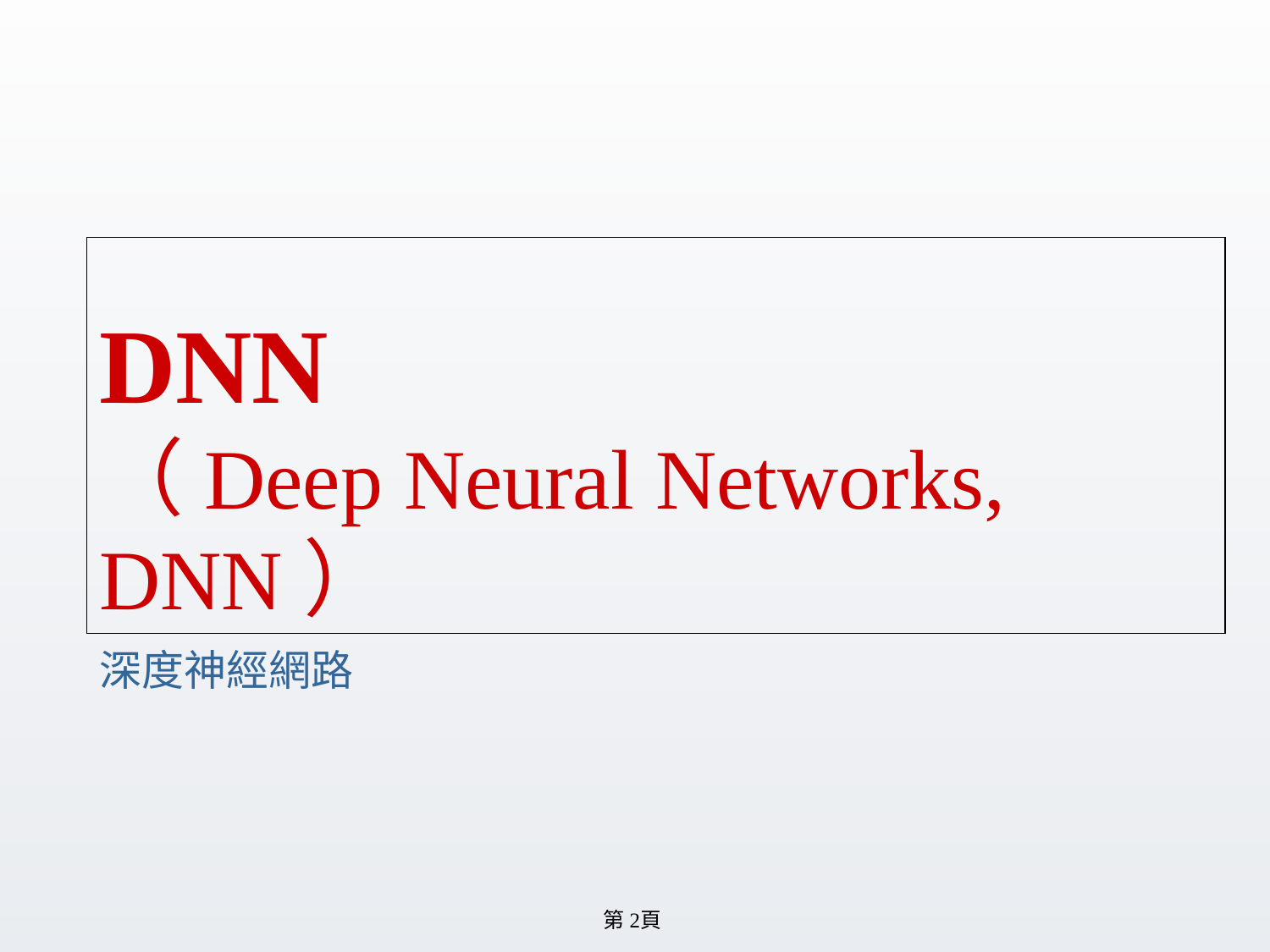

# DNN （Deep Neural Networks, DNN）
深度神經網路